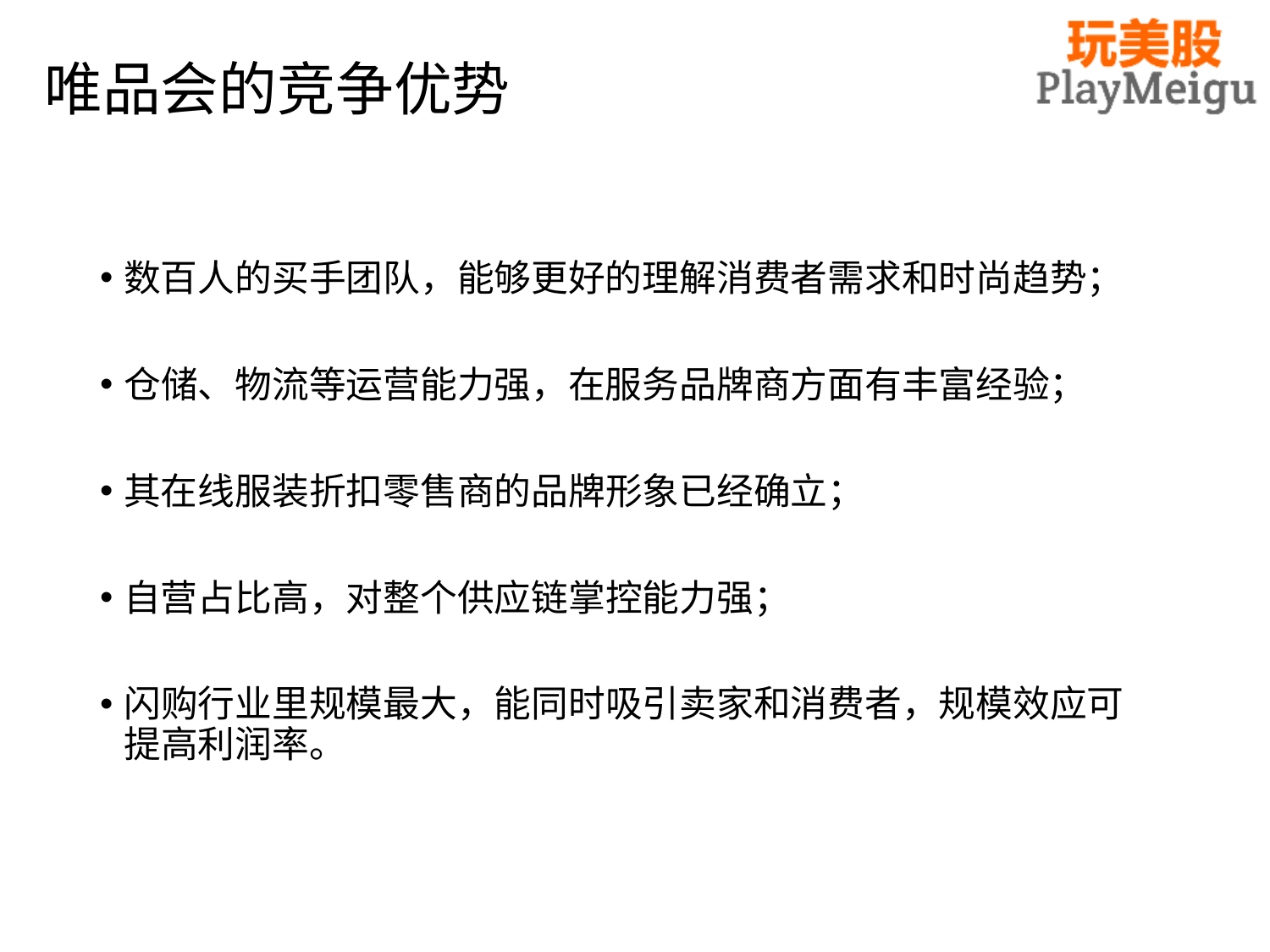

# 唯品会的竞争优势
数百人的买手团队，能够更好的理解消费者需求和时尚趋势；

仓储、物流等运营能力强，在服务品牌商方面有丰富经验；

其在线服装折扣零售商的品牌形象已经确立；

自营占比高，对整个供应链掌控能力强；

闪购行业里规模最大，能同时吸引卖家和消费者，规模效应可提高利润率。